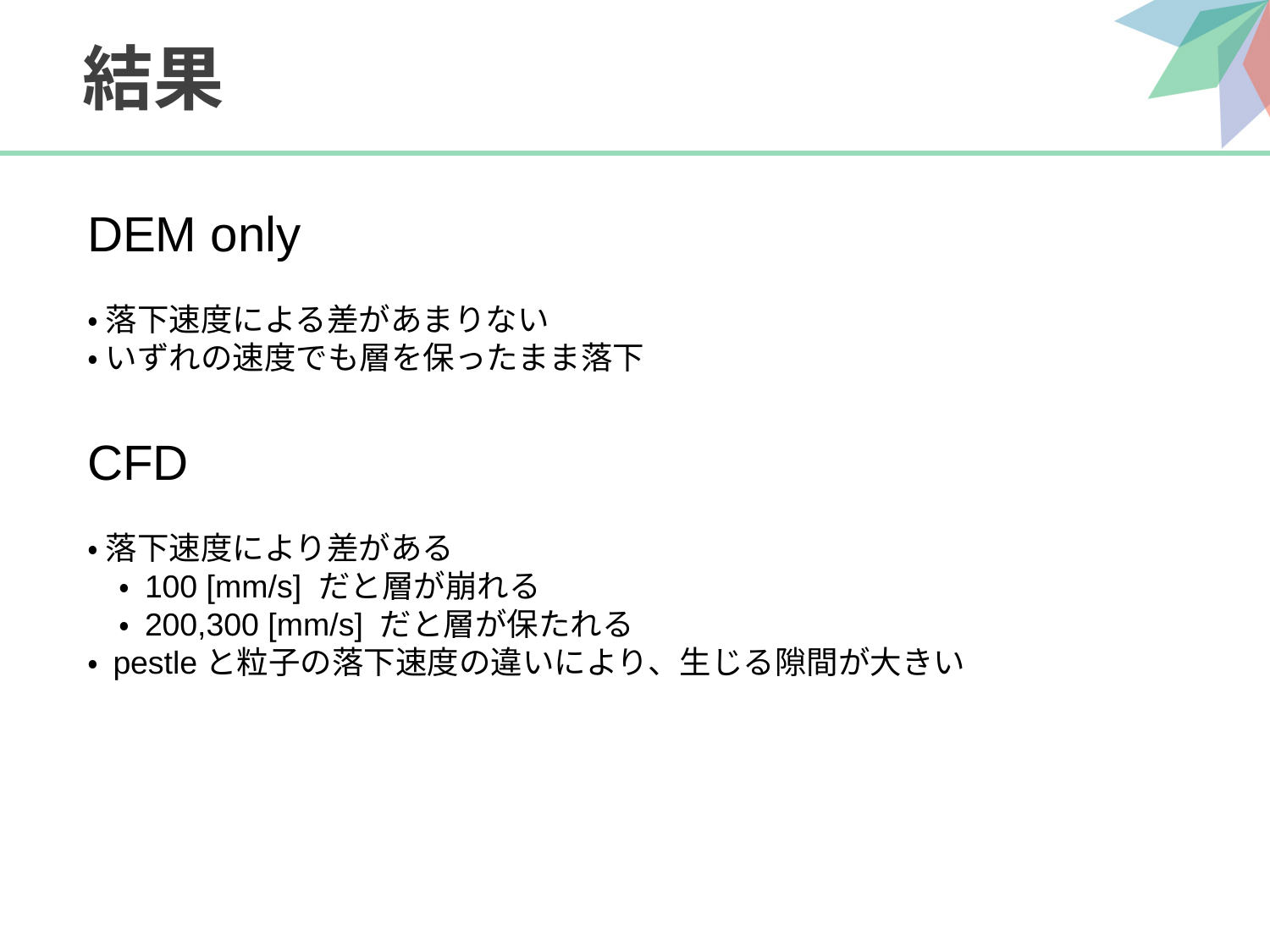

# 結果

DEM only

・ 落下速度による差があまりない
・ いずれの速度でも層を保ったまま落下
CFD

・ 落下速度により差がある
　・ 100 [mm/s] だと層が崩れる
　・ 200,300 [mm/s] だと層が保たれる
・ pestleと粒子の落下速度の違いにより、生じる隙間が大きい